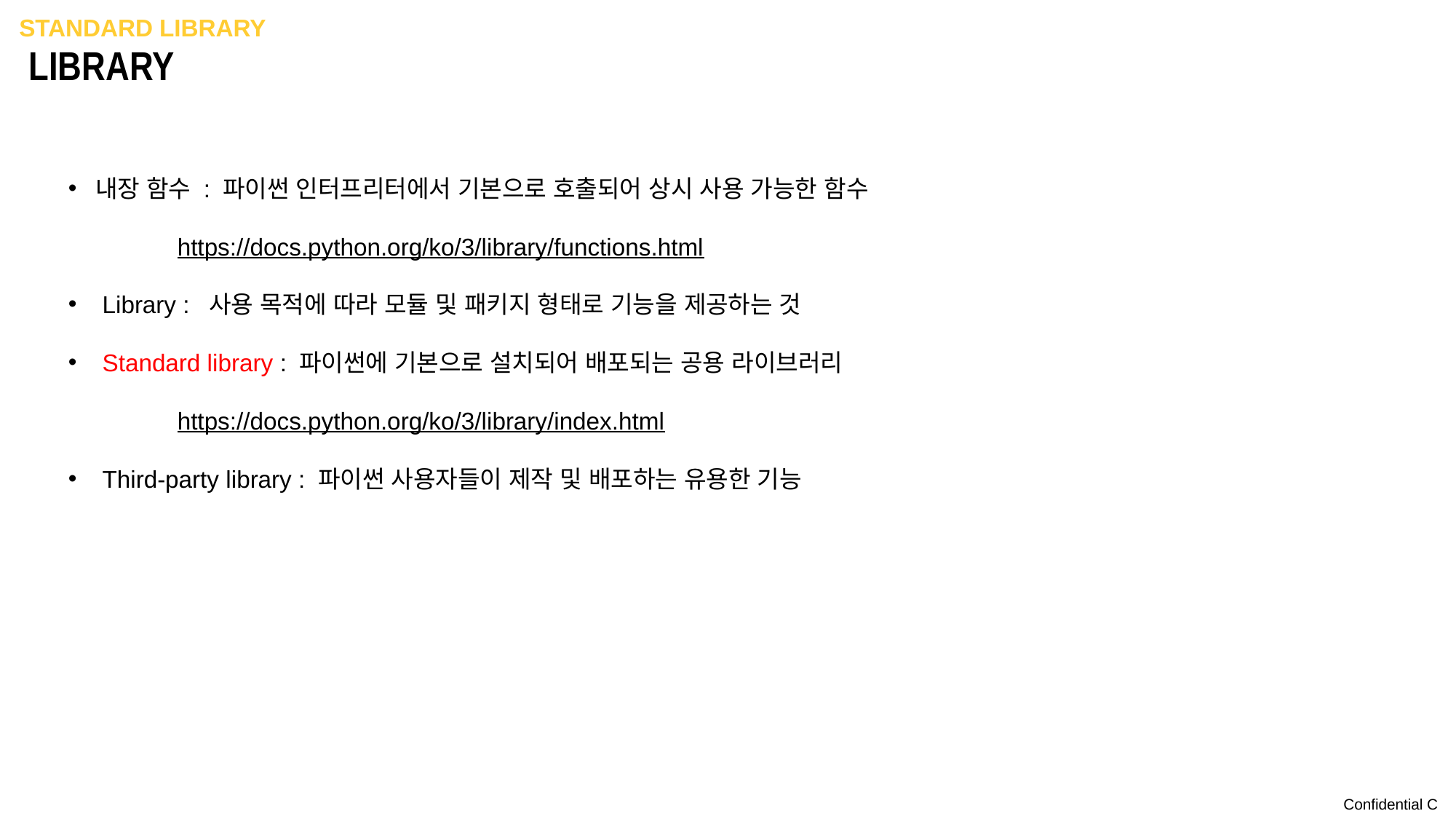

standard LIBRARY
# LIBRARY
내장 함수 : 파이썬 인터프리터에서 기본으로 호출되어 상시 사용 가능한 함수
	https://docs.python.org/ko/3/library/functions.html
 Library :  사용 목적에 따라 모듈 및 패키지 형태로 기능을 제공하는 것
 Standard library : 파이썬에 기본으로 설치되어 배포되는 공용 라이브러리
	https://docs.python.org/ko/3/library/index.html
 Third-party library : 파이썬 사용자들이 제작 및 배포하는 유용한 기능